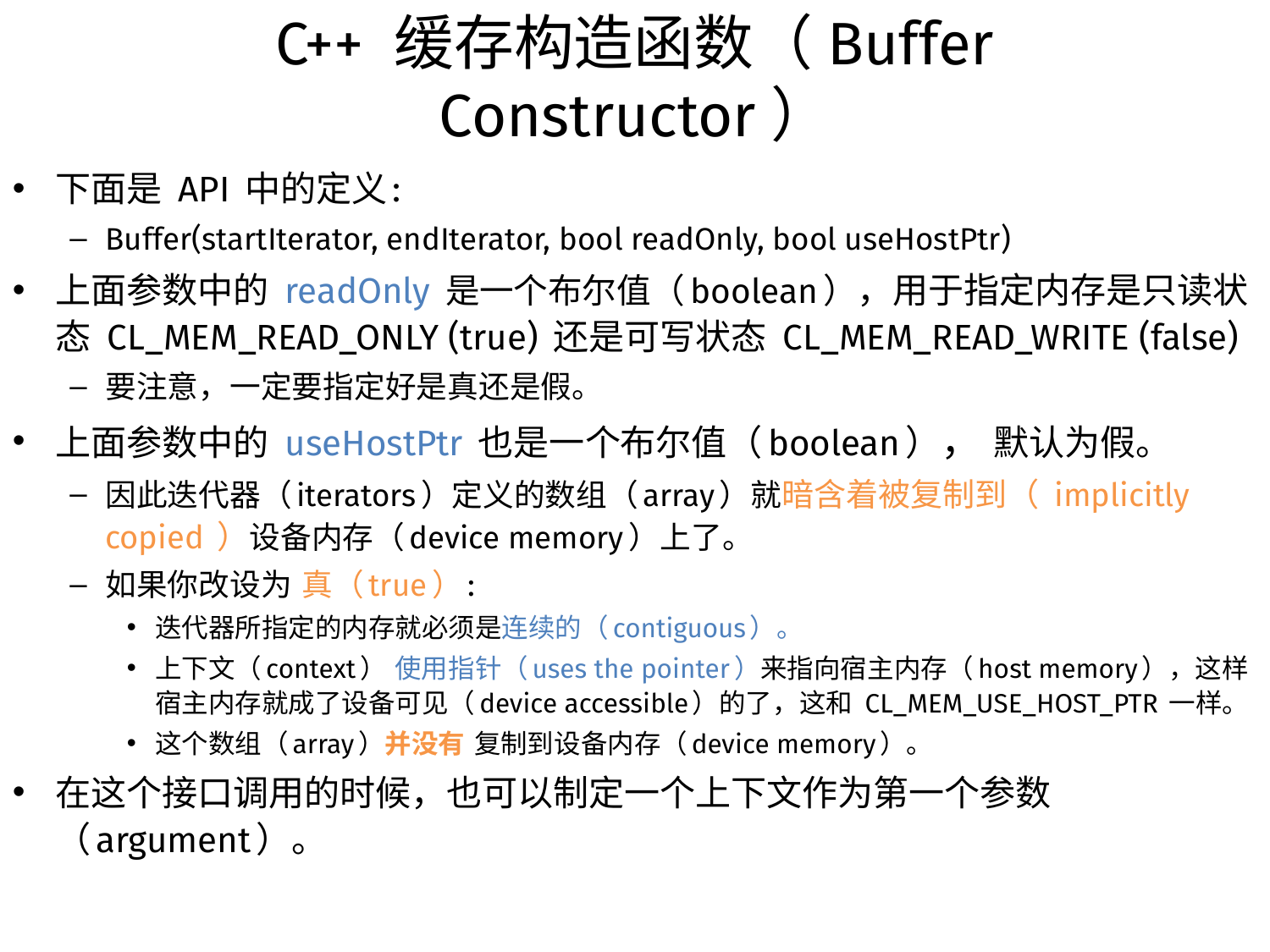

C++ 缓存构造函数（Buffer Constructor）
下面是 API 中的定义:
Buffer(startIterator, endIterator, bool readOnly, bool useHostPtr)
上面参数中的 readOnly 是一个布尔值（boolean），用于指定内存是只读状态 CL_MEM_READ_ONLY (true) 还是可写状态 CL_MEM_READ_WRITE (false)
要注意，一定要指定好是真还是假。
上面参数中的 useHostPtr 也是一个布尔值（boolean）， 默认为假。
因此迭代器（iterators）定义的数组（array）就暗含着被复制到（ implicitly copied ）设备内存（device memory）上了。
如果你改设为 真（true）:
迭代器所指定的内存就必须是连续的（contiguous）。
上下文（context） 使用指针（uses the pointer）来指向宿主内存（host memory），这样宿主内存就成了设备可见（device accessible）的了，这和 CL_MEM_USE_HOST_PTR 一样。
这个数组（array）并没有 复制到设备内存（device memory）。
在这个接口调用的时候，也可以制定一个上下文作为第一个参数（argument）。